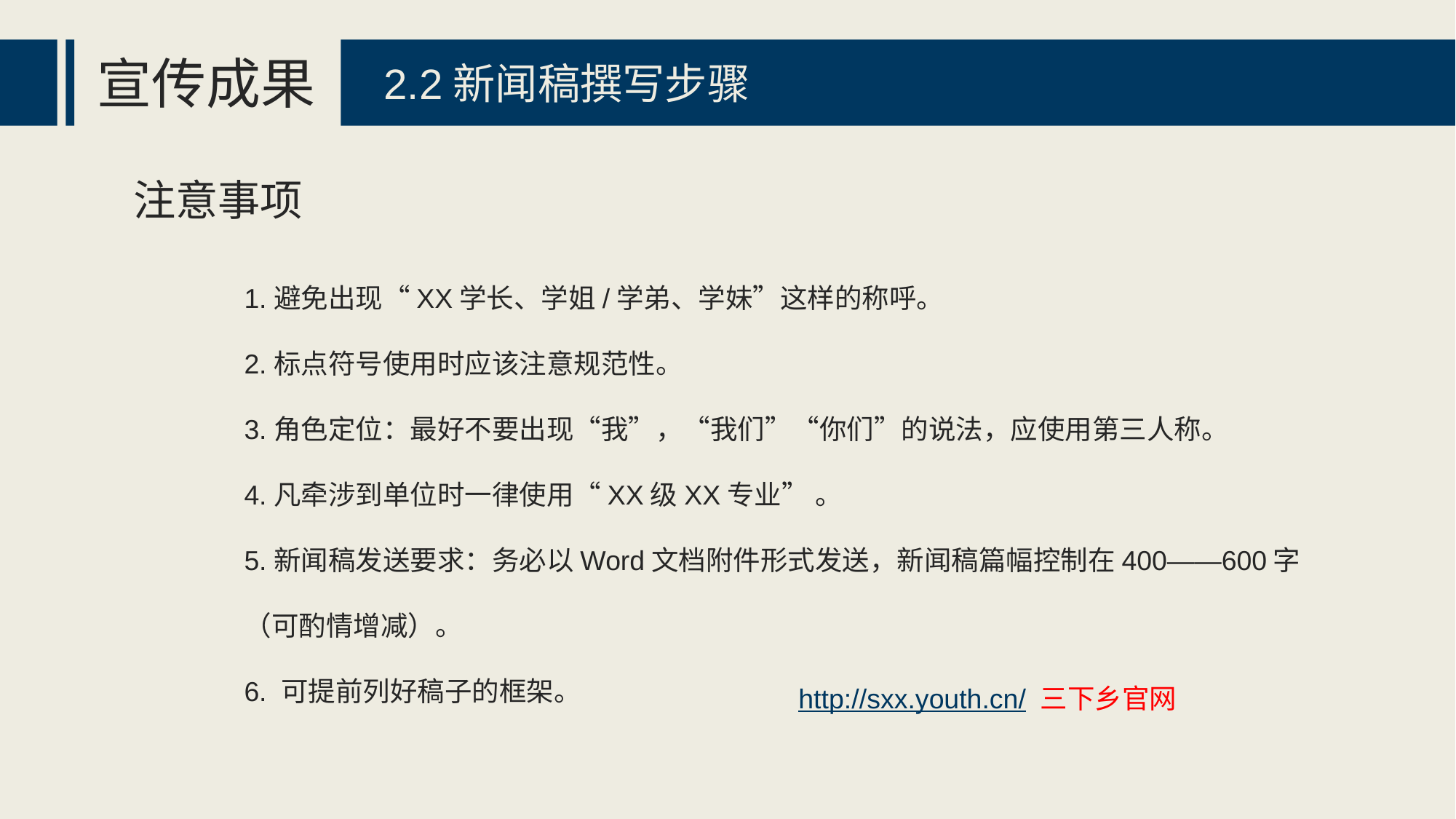

宣传成果
2.2新闻稿撰写步骤
注意事项
1.避免出现“XX学长、学姐/学弟、学妹”这样的称呼。
2.标点符号使用时应该注意规范性。
3.角色定位：最好不要出现“我”，“我们”“你们”的说法，应使用第三人称。
4.凡牵涉到单位时一律使用“XX级XX专业” 。
5.新闻稿发送要求：务必以Word文档附件形式发送，新闻稿篇幅控制在400——600字（可酌情增减）。
6. 可提前列好稿子的框架。

http://sxx.youth.cn/ 三下乡官网